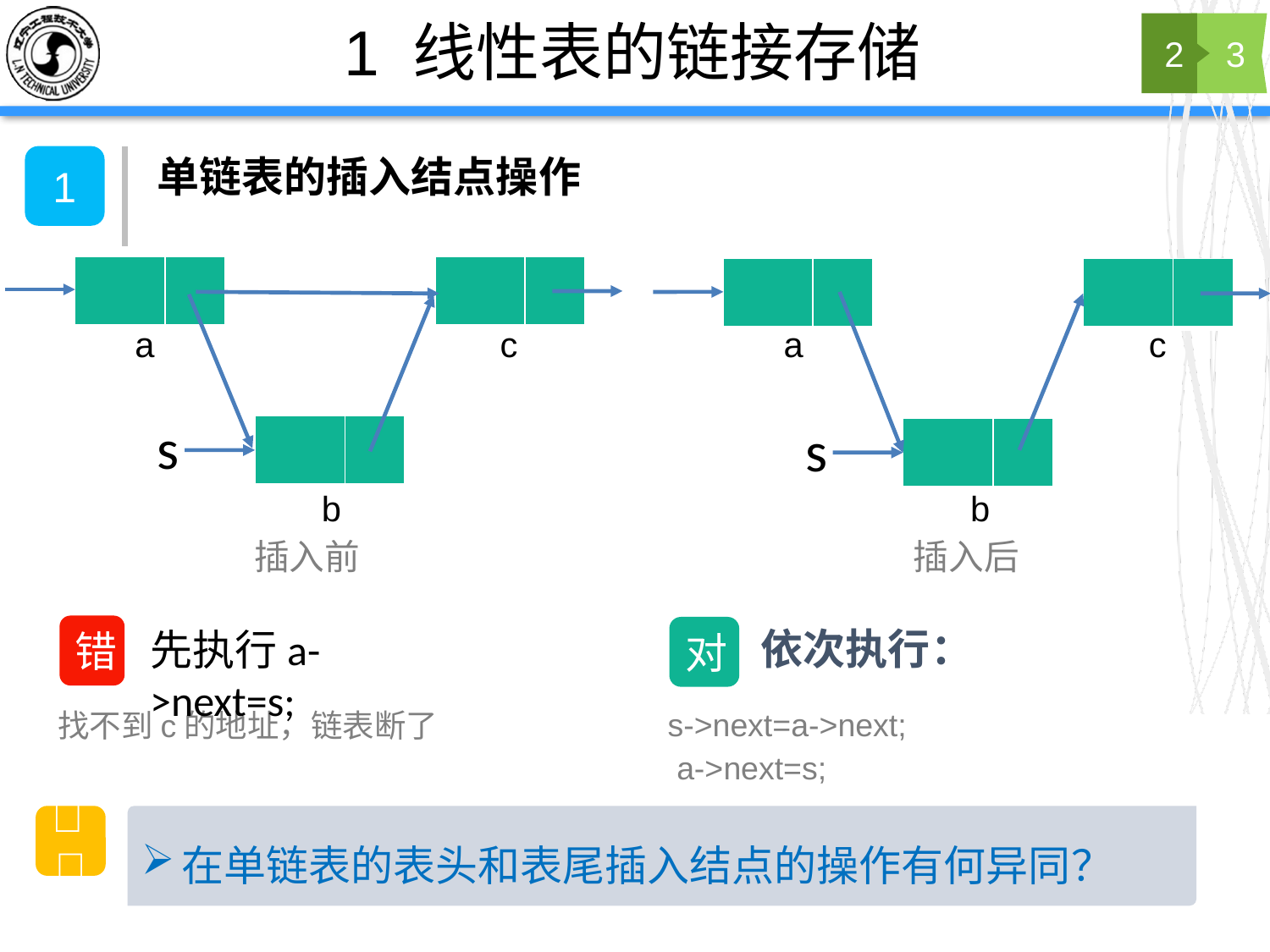

# 1 线性表的链接存储
2
3
单链表的插入结点操作
1

|  |  |
| --- | --- |
|  |  |
| --- | --- |
|  |  |
| --- | --- |
|  |  |
| --- | --- |
a
c
a
c
s
s
|  |  |
| --- | --- |
|  |  |
| --- | --- |
b
b
插入前
插入后
错
先执行a->next=s;
找不到c的地址，链表断了
依次执行：
对
s->next=a->next;
a->next=s;
💭
在单链表的表头和表尾插入结点的操作有何异同？